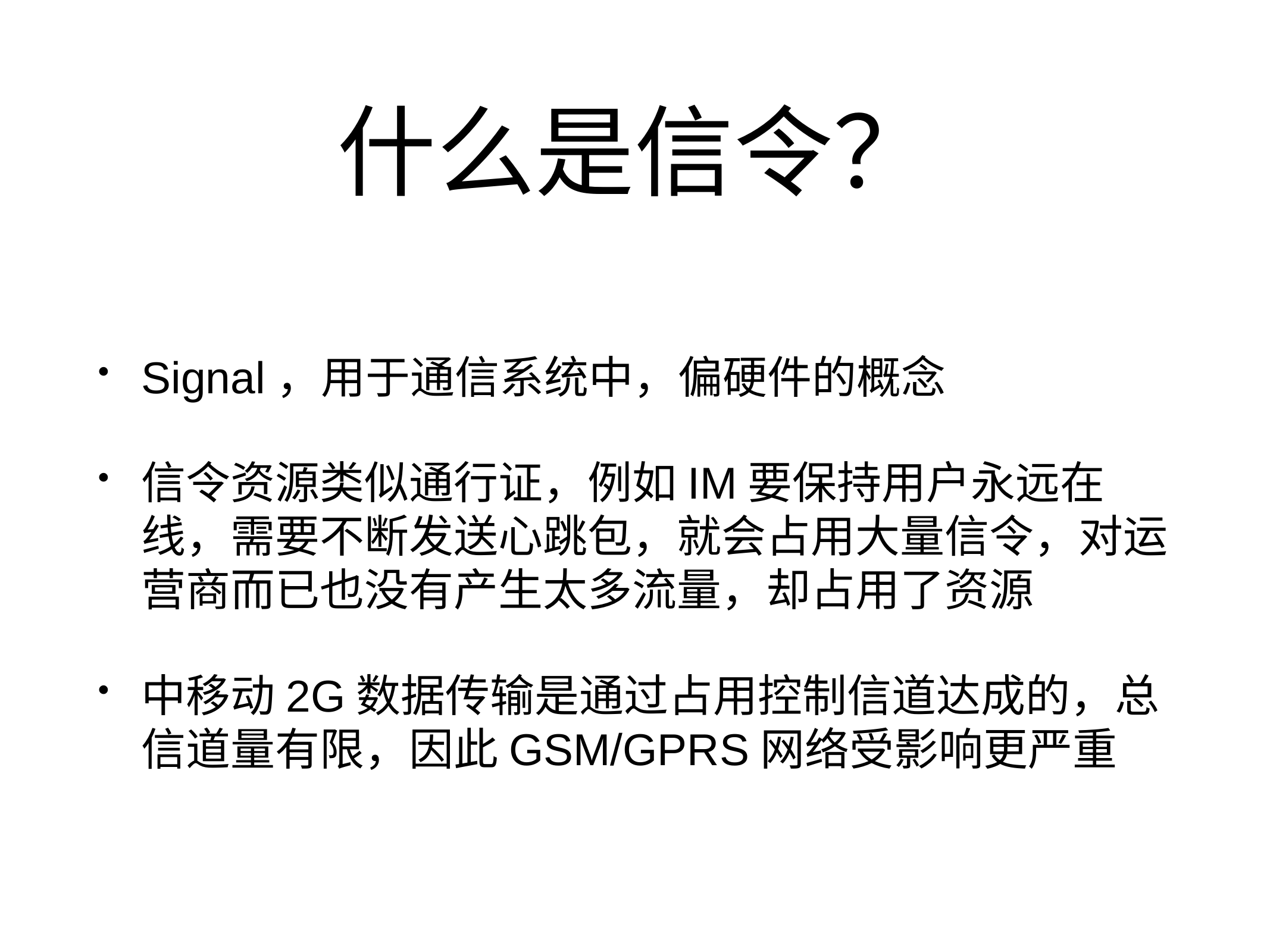

# 什么是信令？
Signal，用于通信系统中，偏硬件的概念
信令资源类似通行证，例如IM要保持用户永远在线，需要不断发送心跳包，就会占用大量信令，对运营商而已也没有产生太多流量，却占用了资源
中移动2G数据传输是通过占用控制信道达成的，总信道量有限，因此GSM/GPRS网络受影响更严重